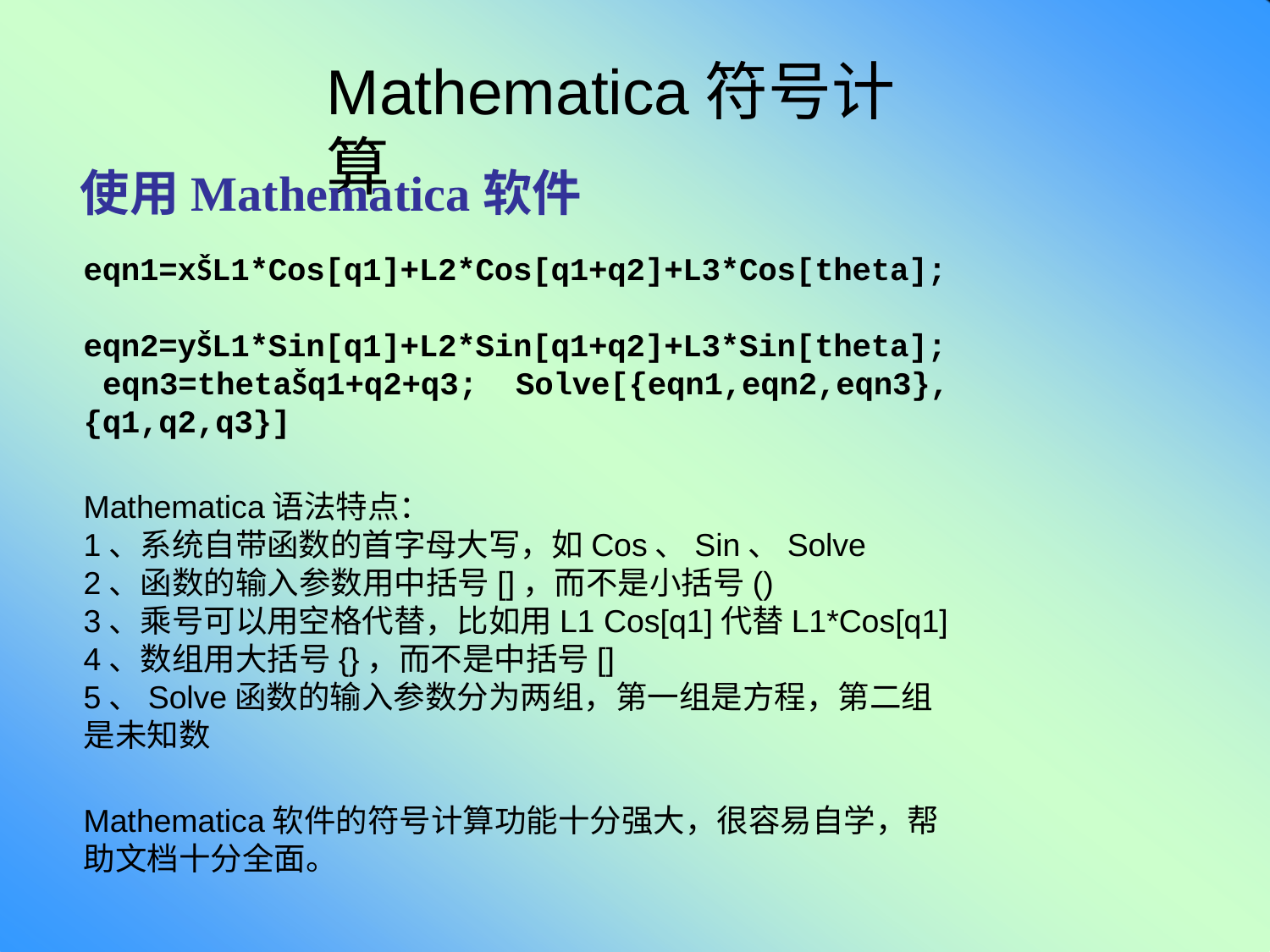

# Mathematica符号计算
使用Mathematica软件
eqn1=xŠL1*Cos[q1]+L2*Cos[q1+q2]+L3*Cos[theta];  eqn2=yŠL1*Sin[q1]+L2*Sin[q1+q2]+L3*Sin[theta];  eqn3=thetaŠq1+q2+q3;  Solve[{eqn1,eqn2,eqn3},{q1,q2,q3}]

Mathematica语法特点：
1、系统自带函数的首字母大写，如Cos、Sin、Solve
2、函数的输入参数用中括号[]，而不是小括号()
3、乘号可以用空格代替，比如用L1 Cos[q1]代替L1*Cos[q1]
4、数组用大括号{}，而不是中括号[]
5、Solve函数的输入参数分为两组，第一组是方程，第二组是未知数

Mathematica软件的符号计算功能十分强大，很容易自学，帮助文档十分全面。